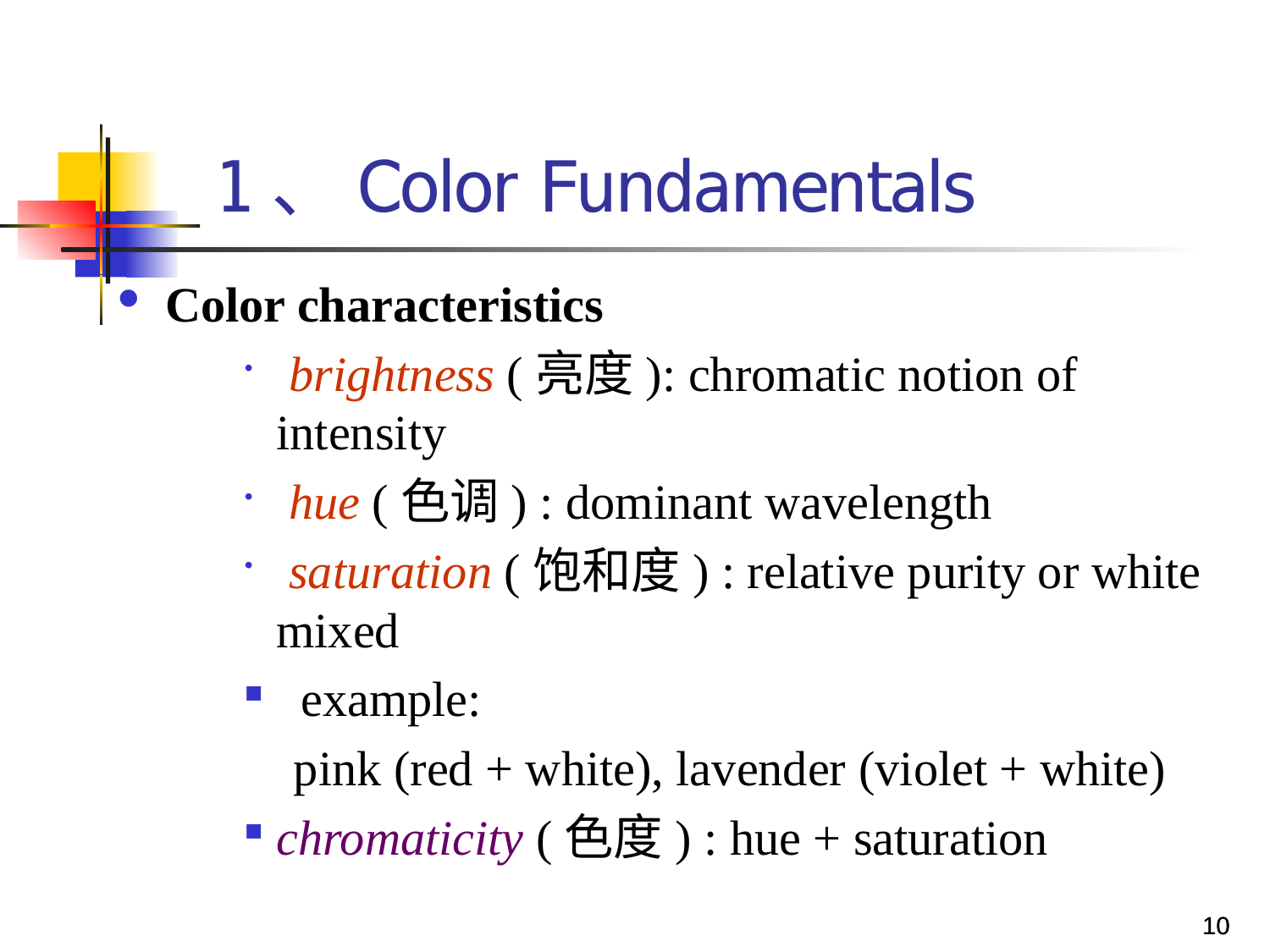

# 1、Color Fundamentals
Color characteristics
 brightness (亮度): chromatic notion of intensity
 hue (色调) : dominant wavelength
 saturation (饱和度) : relative purity or white mixed
  example:
    pink (red + white), lavender (violet + white)
chromaticity (色度) : hue + saturation

10
10